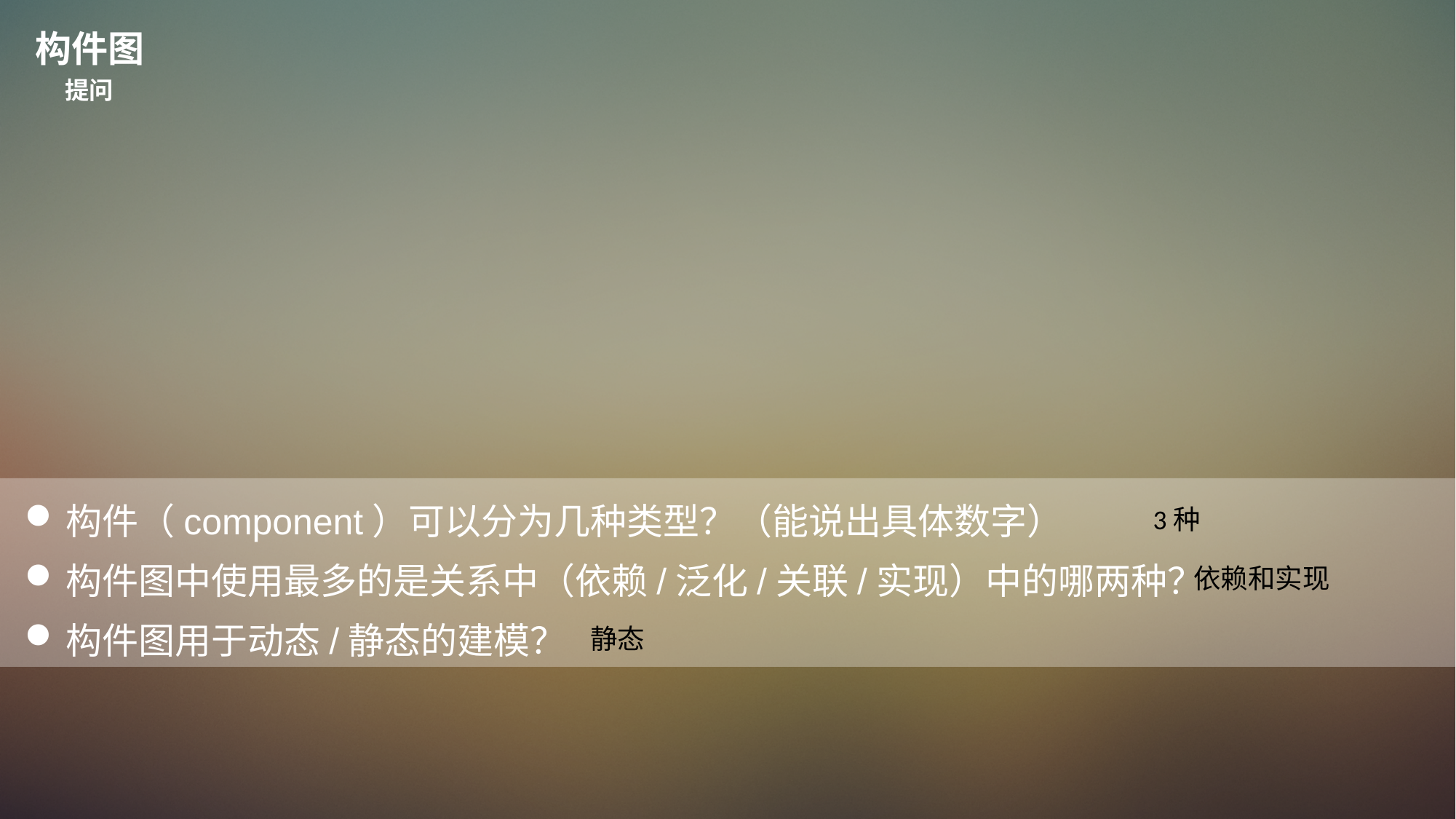

构件图
提问

构件（component）可以分为几种类型？（能说出具体数字）
构件图中使用最多的是关系中（依赖/泛化/关联/实现）中的哪两种？
构件图用于动态/静态的建模？
3种
依赖和实现
静态